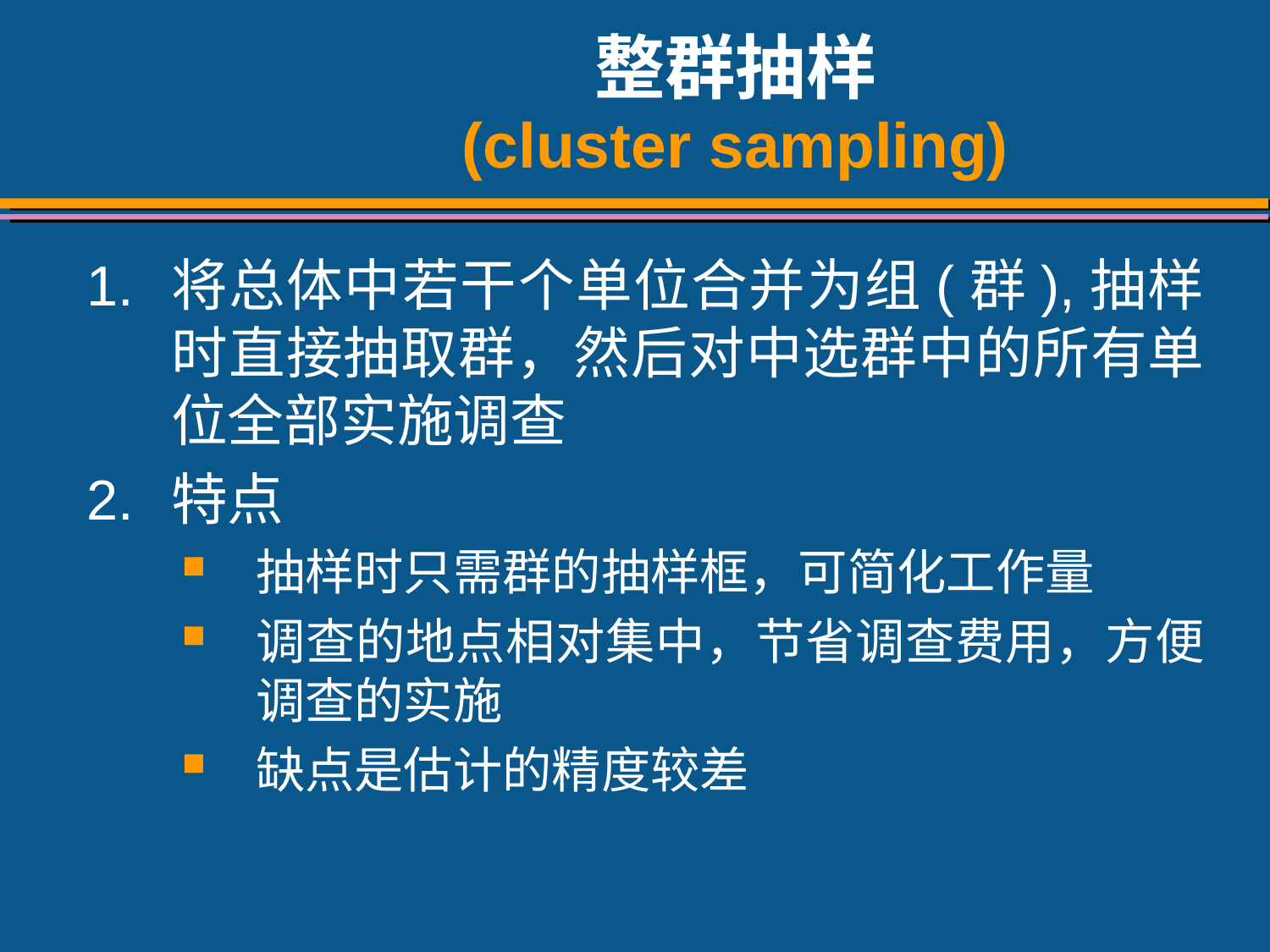

# 整群抽样 (cluster sampling)
将总体中若干个单位合并为组(群),抽样时直接抽取群，然后对中选群中的所有单位全部实施调查
特点
抽样时只需群的抽样框，可简化工作量
调查的地点相对集中，节省调查费用，方便调查的实施
缺点是估计的精度较差